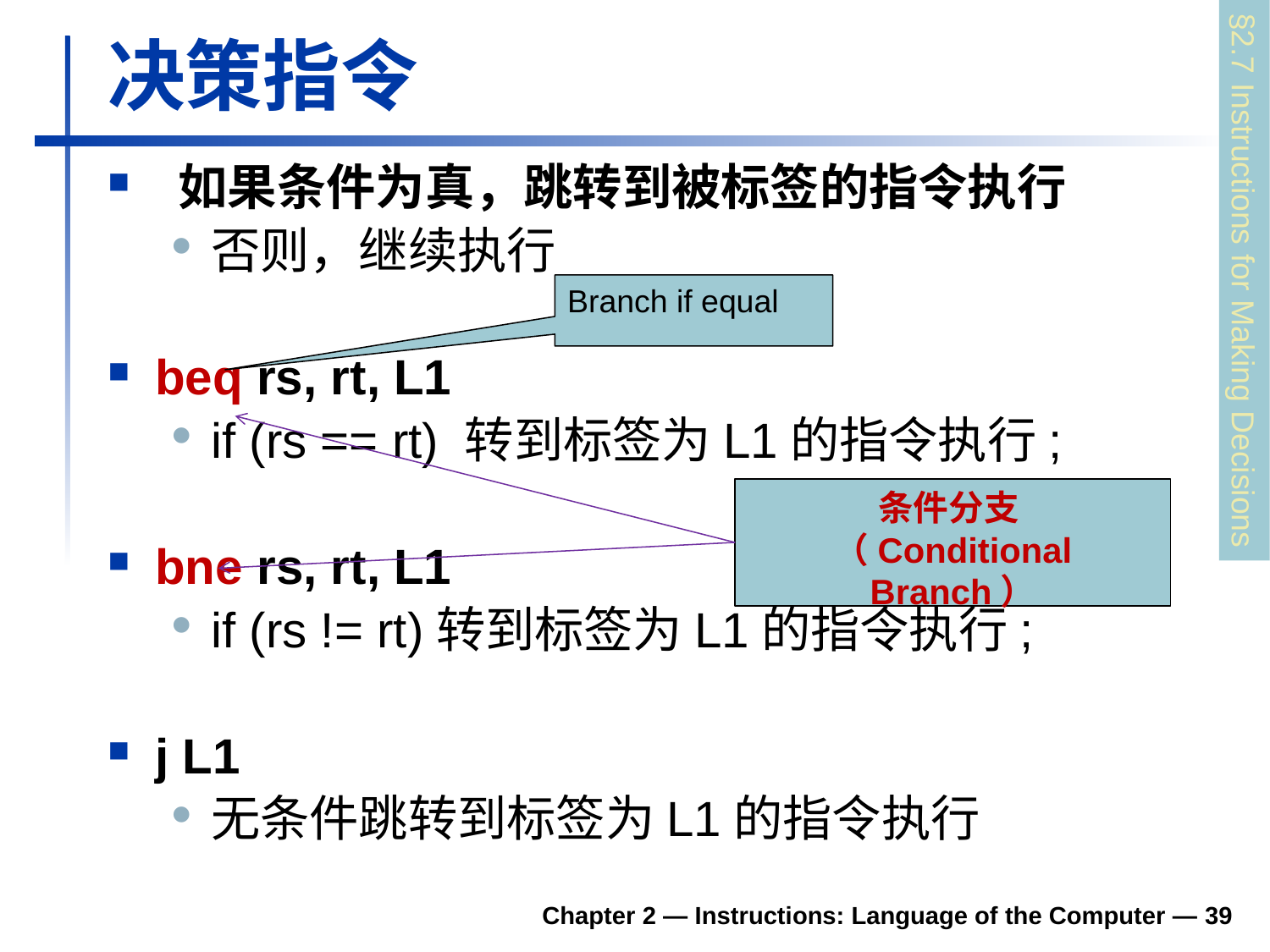

# 决策指令
 如果条件为真，跳转到被标签的指令执行
否则，继续执行

beq rs, rt, L1
if (rs == rt) 转到标签为L1的指令执行;

bne rs, rt, L1
if (rs != rt)转到标签为L1的指令执行;

j L1
无条件跳转到标签为L1的指令执行
§2.7 Instructions for Making Decisions
Branch if equal
条件分支
（Conditional Branch）
Chapter 2 — Instructions: Language of the Computer — 39